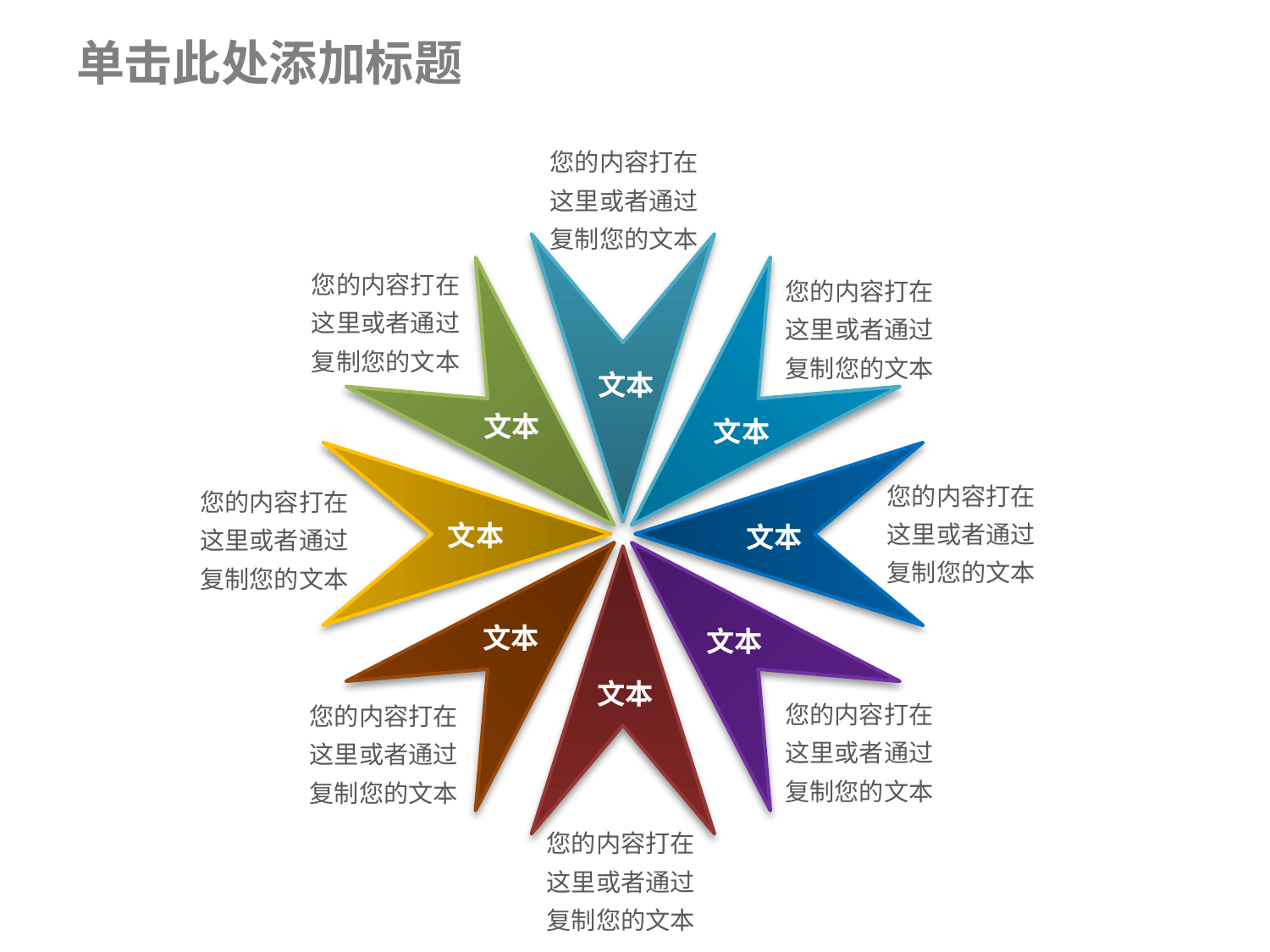

# 单击此处添加标题
您的内容打在这里或者通过复制您的文本

您的内容打在这里或者通过复制您的文本
您的内容打在这里或者通过复制您的文本

文本

文本
文本
您的内容打在这里或者通过复制您的文本
您的内容打在这里或者通过复制您的文本

文本
文本

文本
文本
文本
您的内容打在这里或者通过复制您的文本
您的内容打在这里或者通过复制您的文本
您的内容打在这里或者通过复制您的文本